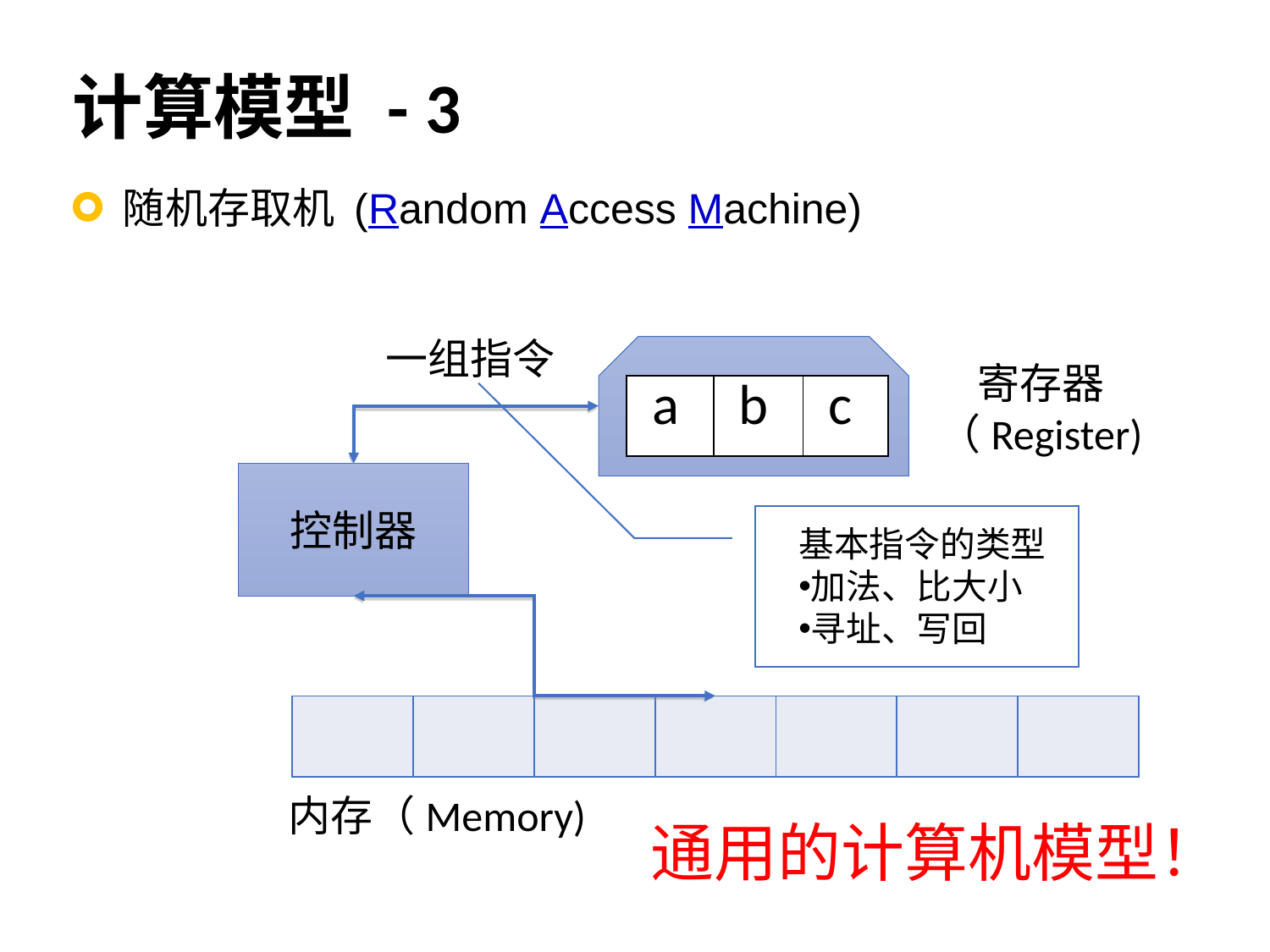

# 计算模型 - 3
随机存取机 (Random Access Machine)
一组指令

寄存器
（Register)
| a | b | c |
| --- | --- | --- |
控制器

基本指令的类型
加法、比大小
寻址、写回
|  |  |  |  |  |  |  |
| --- | --- | --- | --- | --- | --- | --- |
内存（Memory)
通用的计算机模型！